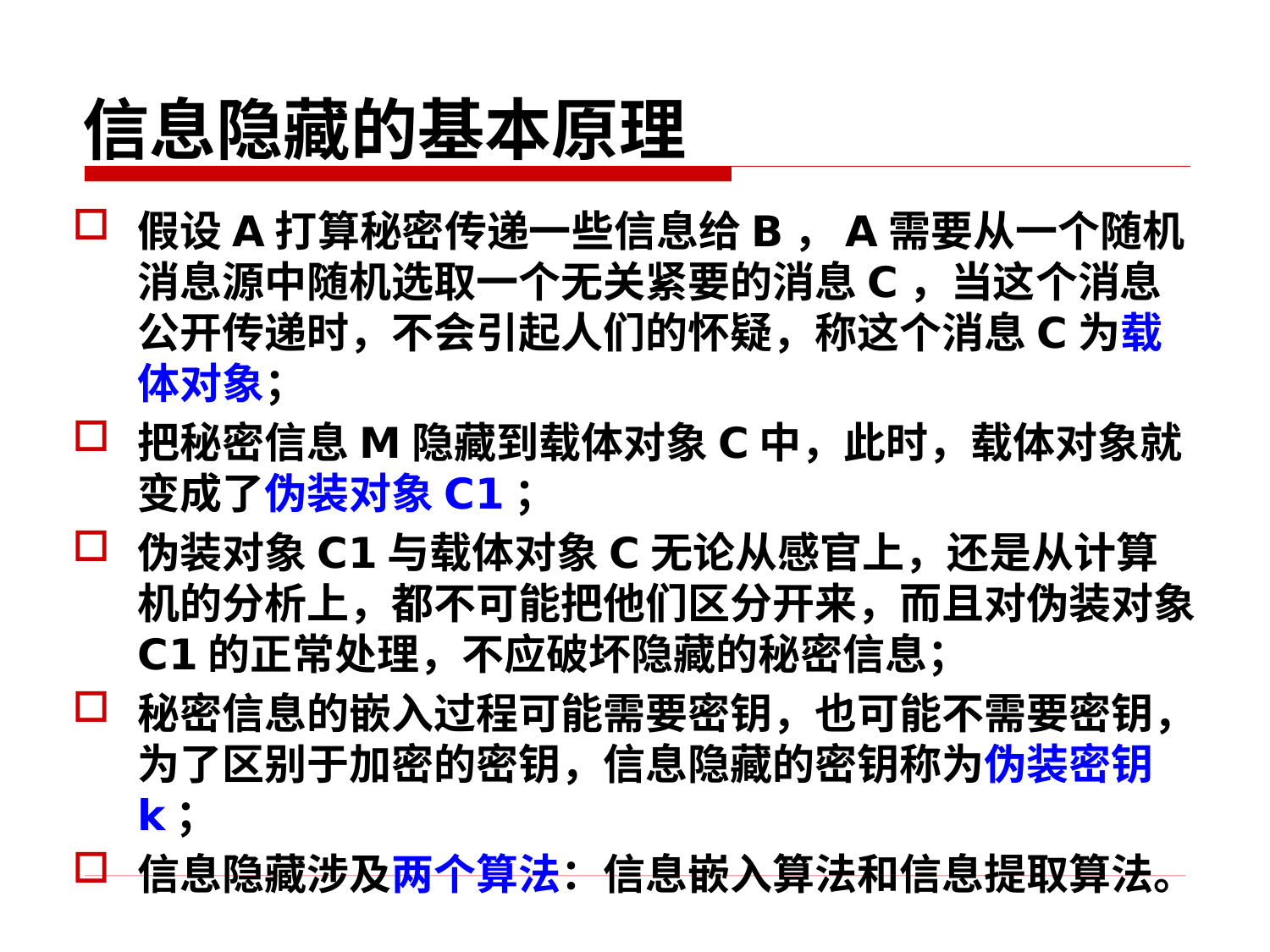

# 信息隐藏的基本原理
假设A打算秘密传递一些信息给B，A需要从一个随机消息源中随机选取一个无关紧要的消息C，当这个消息公开传递时，不会引起人们的怀疑，称这个消息C为载体对象；
把秘密信息M隐藏到载体对象C中，此时，载体对象就变成了伪装对象C1；
伪装对象C1与载体对象C无论从感官上，还是从计算机的分析上，都不可能把他们区分开来，而且对伪装对象C1的正常处理，不应破坏隐藏的秘密信息；
秘密信息的嵌入过程可能需要密钥，也可能不需要密钥，为了区别于加密的密钥，信息隐藏的密钥称为伪装密钥k；
信息隐藏涉及两个算法：信息嵌入算法和信息提取算法。